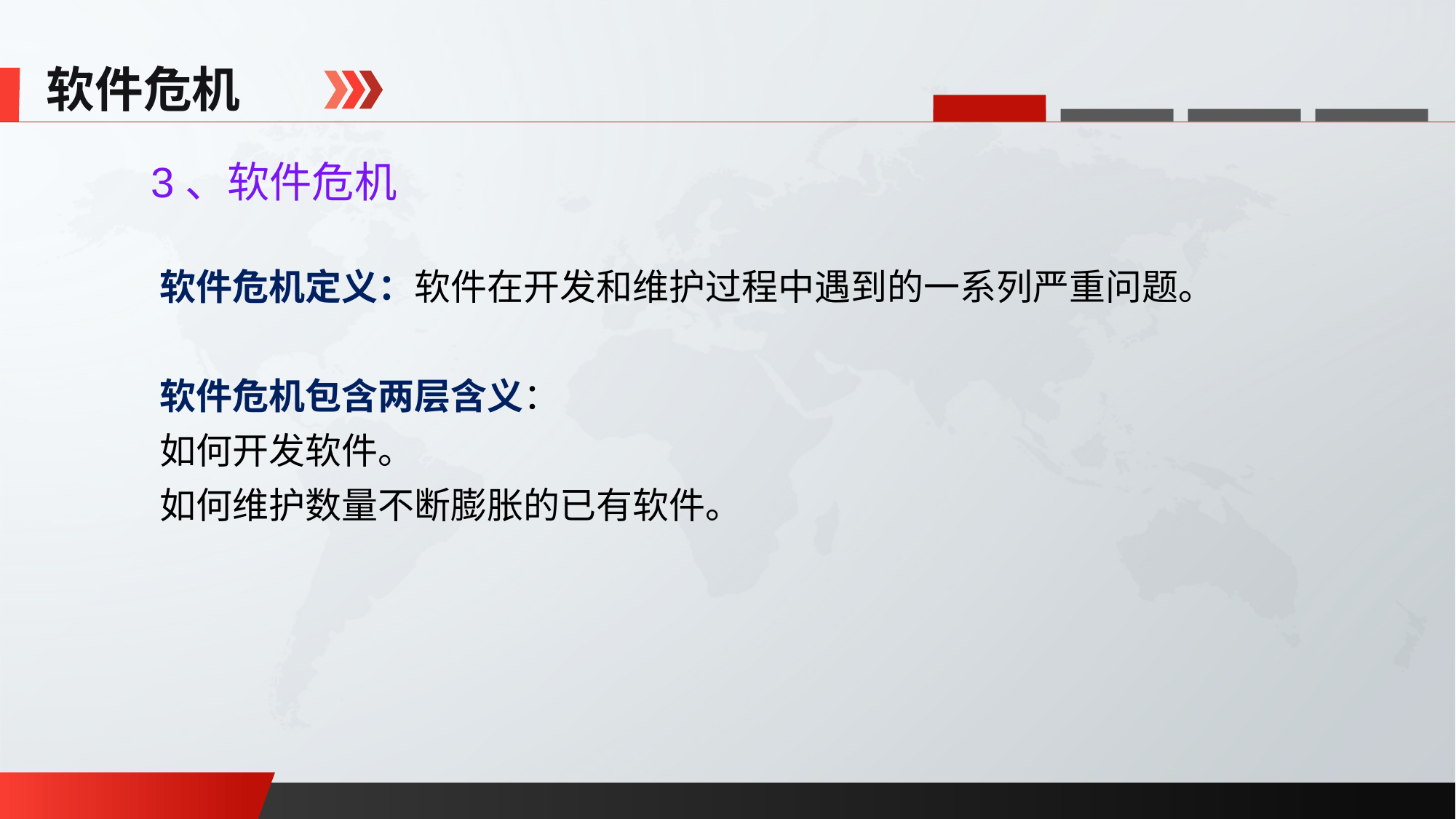

软件危机

3、软件危机

软件危机定义：软件在开发和维护过程中遇到的一系列严重问题。

软件危机包含两层含义：
如何开发软件。
如何维护数量不断膨胀的已有软件。